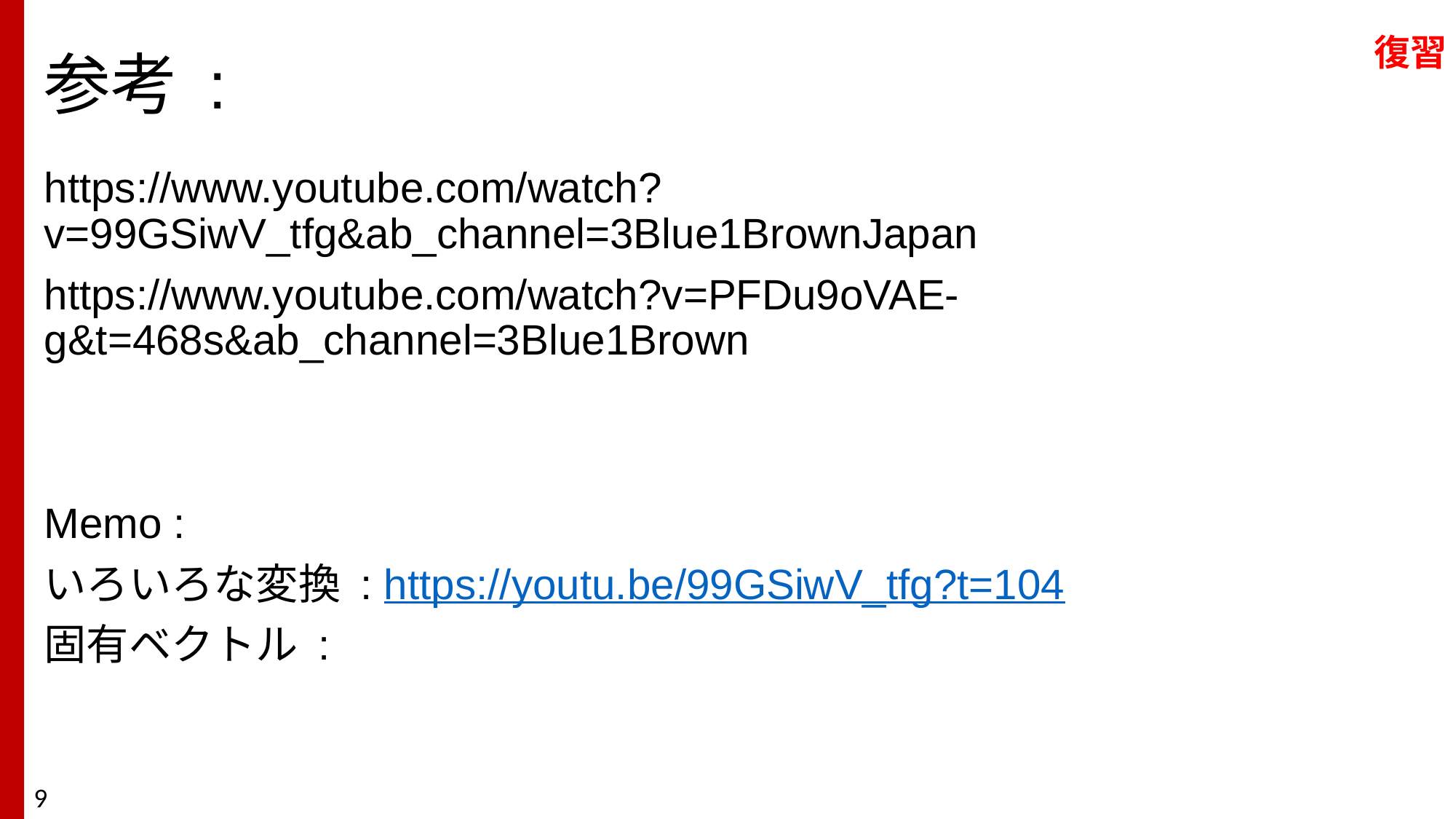

復習
# 参考 :
https://www.youtube.com/watch?v=99GSiwV_tfg&ab_channel=3Blue1BrownJapan
https://www.youtube.com/watch?v=PFDu9oVAE-g&t=468s&ab_channel=3Blue1Brown

Memo :
いろいろな変換 : https://youtu.be/99GSiwV_tfg?t=104
固有ベクトル :
9